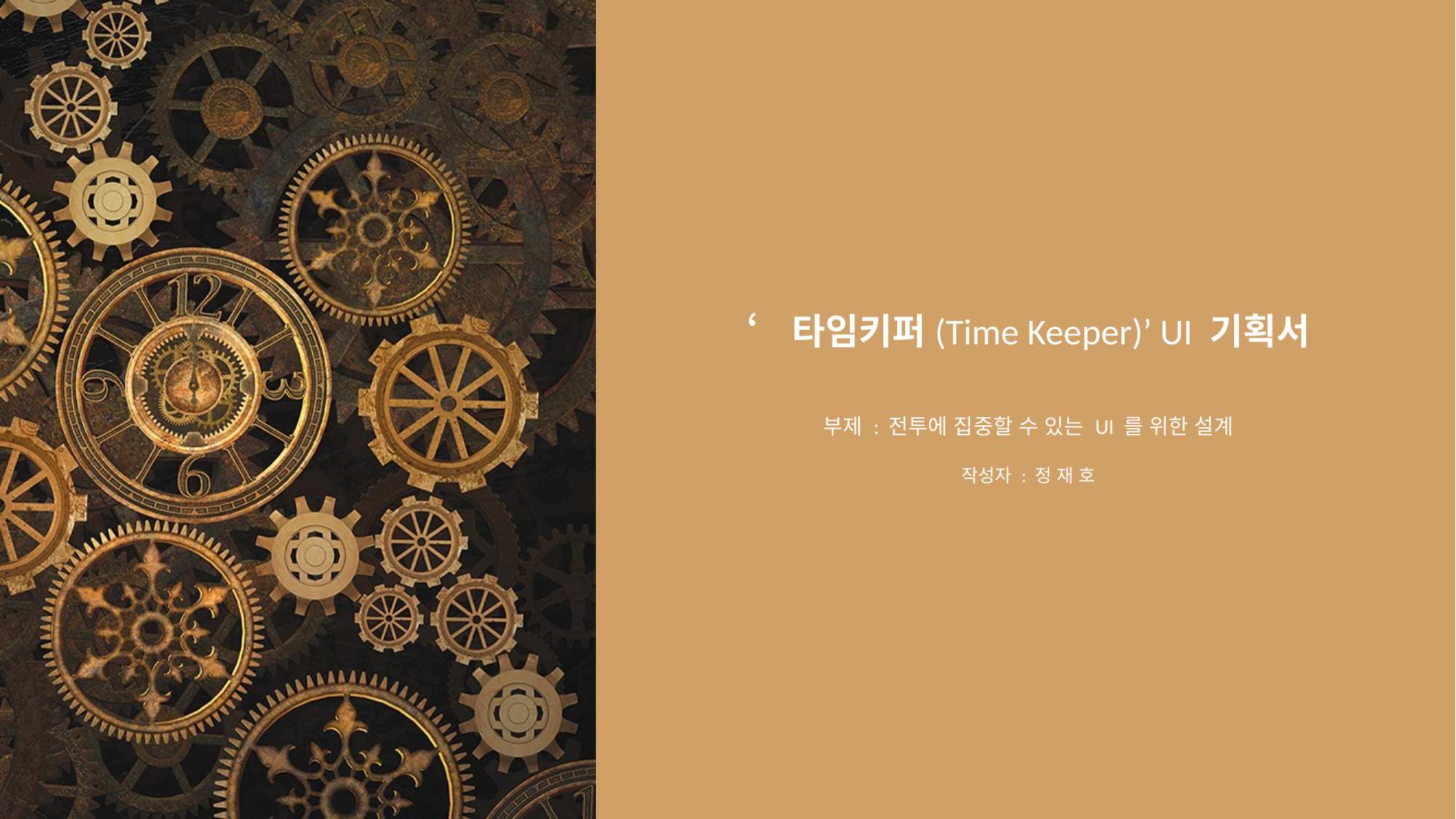

# ‘타임키퍼(Time Keeper)’ UI 기획서
부제 : 전투에 집중할 수 있는 UI 를 위한 설계
작성자 : 정 재 호